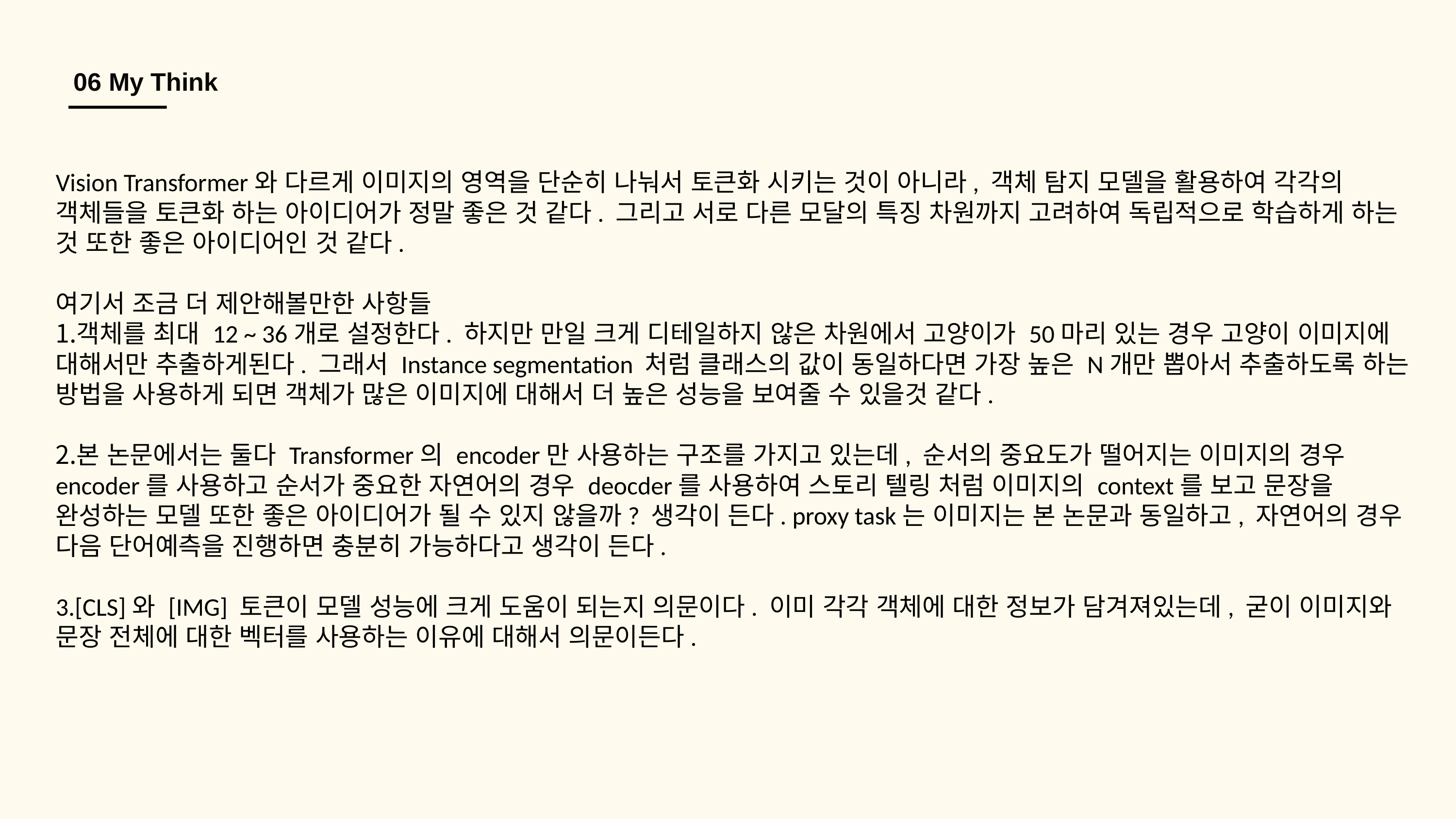

06 My Think

Vision Transformer와 다르게 이미지의 영역을 단순히 나눠서 토큰화 시키는 것이 아니라, 객체 탐지 모델을 활용하여 각각의 객체들을 토큰화 하는 아이디어가 정말 좋은 것 같다. 그리고 서로 다른 모달의 특징 차원까지 고려하여 독립적으로 학습하게 하는 것 또한 좋은 아이디어인 것 같다.

여기서 조금 더 제안해볼만한 사항들
객체를 최대 12 ~ 36개로 설정한다. 하지만 만일 크게 디테일하지 않은 차원에서 고양이가 50마리 있는 경우 고양이 이미지에 대해서만 추출하게된다. 그래서 Instance segmentation 처럼 클래스의 값이 동일하다면 가장 높은 N개만 뽑아서 추출하도록 하는 방법을 사용하게 되면 객체가 많은 이미지에 대해서 더 높은 성능을 보여줄 수 있을것 같다.

본 논문에서는 둘다 Transformer의 encoder만 사용하는 구조를 가지고 있는데, 순서의 중요도가 떨어지는 이미지의 경우 encoder를 사용하고 순서가 중요한 자연어의 경우 deocder를 사용하여 스토리 텔링 처럼 이미지의 context를 보고 문장을 완성하는 모델 또한 좋은 아이디어가 될 수 있지 않을까? 생각이 든다. proxy task는 이미지는 본 논문과 동일하고, 자연어의 경우 다음 단어예측을 진행하면 충분히 가능하다고 생각이 든다.

[CLS]와 [IMG] 토큰이 모델 성능에 크게 도움이 되는지 의문이다. 이미 각각 객체에 대한 정보가 담겨져있는데, 굳이 이미지와 문장 전체에 대한 벡터를 사용하는 이유에 대해서 의문이든다.